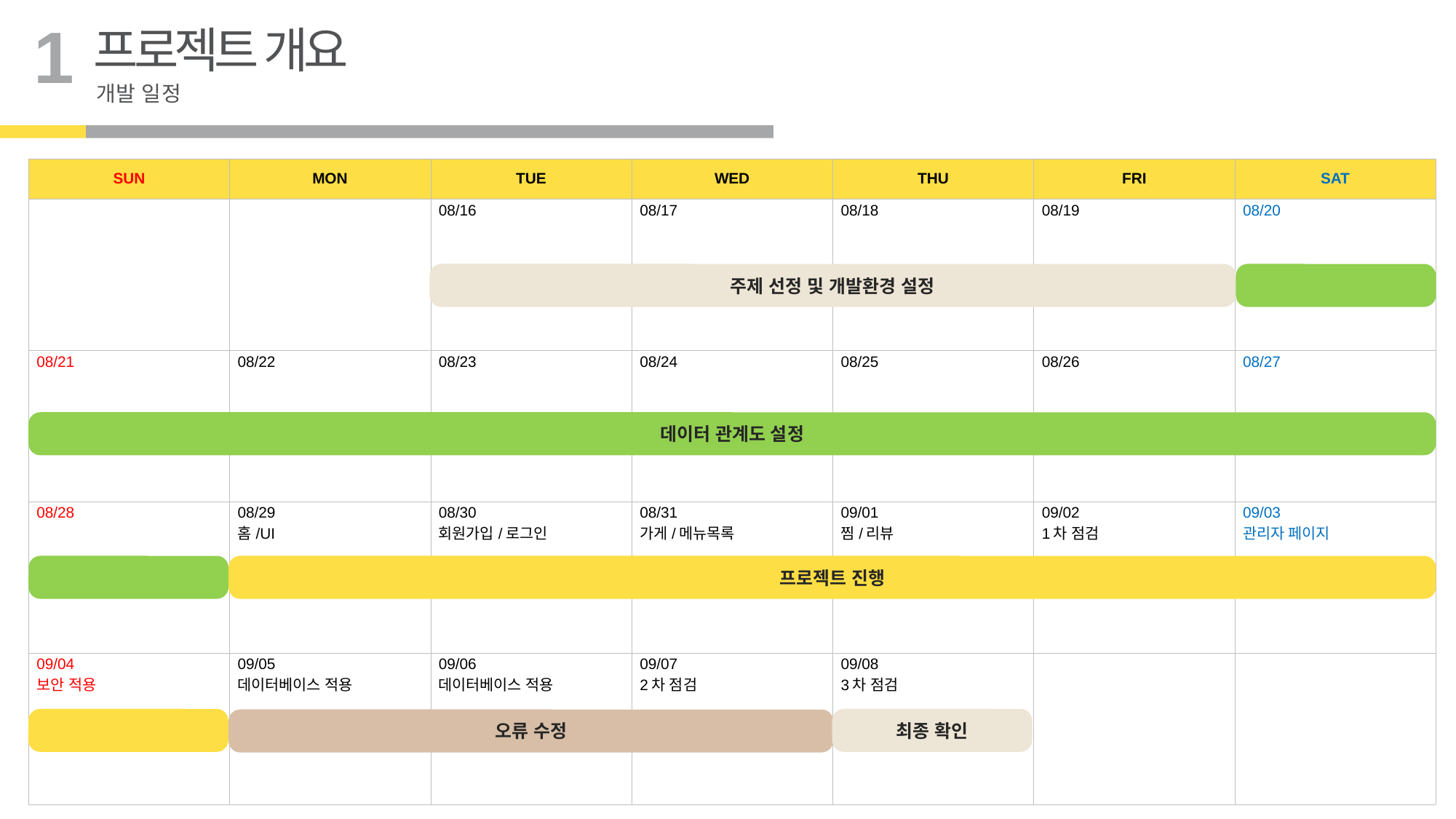

1
프로젝트 개요
개발 일정

| SUN | MON | TUE | WED | THU | FRI | SAT |
| --- | --- | --- | --- | --- | --- | --- |
|  |  | 08/16 | 08/17 | 08/18 | 08/19 | 08/20 |
| 08/21 | 08/22 | 08/23 | 08/24 | 08/25 | 08/26 | 08/27 |
| 08/28 | 08/29 홈/UI | 08/30 회원가입/로그인 | 08/31 가게/메뉴목록 | 09/01 찜/리뷰 | 09/02 1차 점검 | 09/03 관리자 페이지 |
| 09/04 보안 적용 | 09/05 데이터베이스 적용 | 09/06 데이터베이스 적용 | 09/07 2차 점검 | 09/08 3차 점검 |  |  |
주제 선정 및 개발환경 설정

데이터 관계도 설정

프로젝트 진행

최종 확인
오류 수정